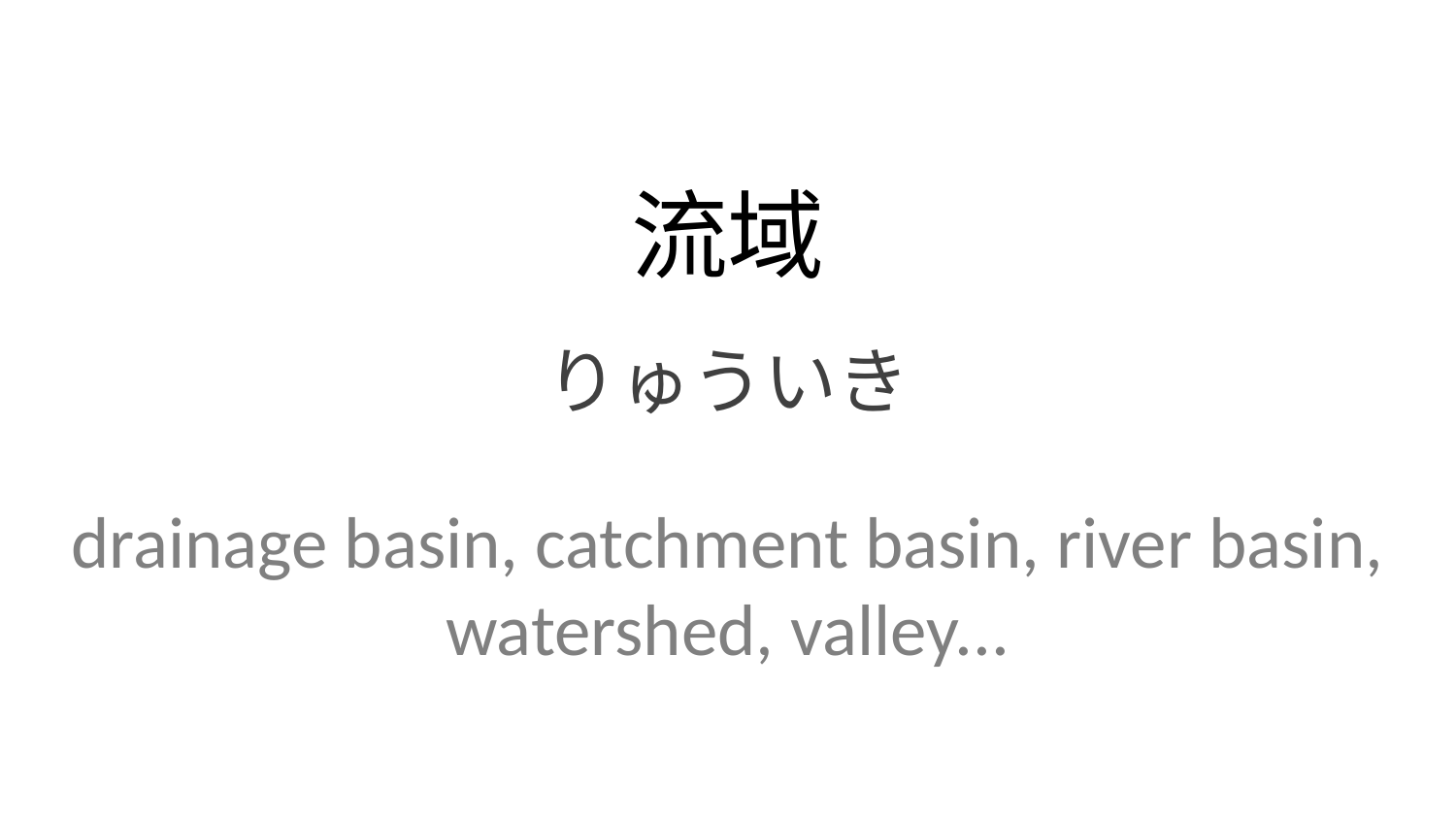

流域

りゅういき
drainage basin, catchment basin, river basin, watershed, valley...